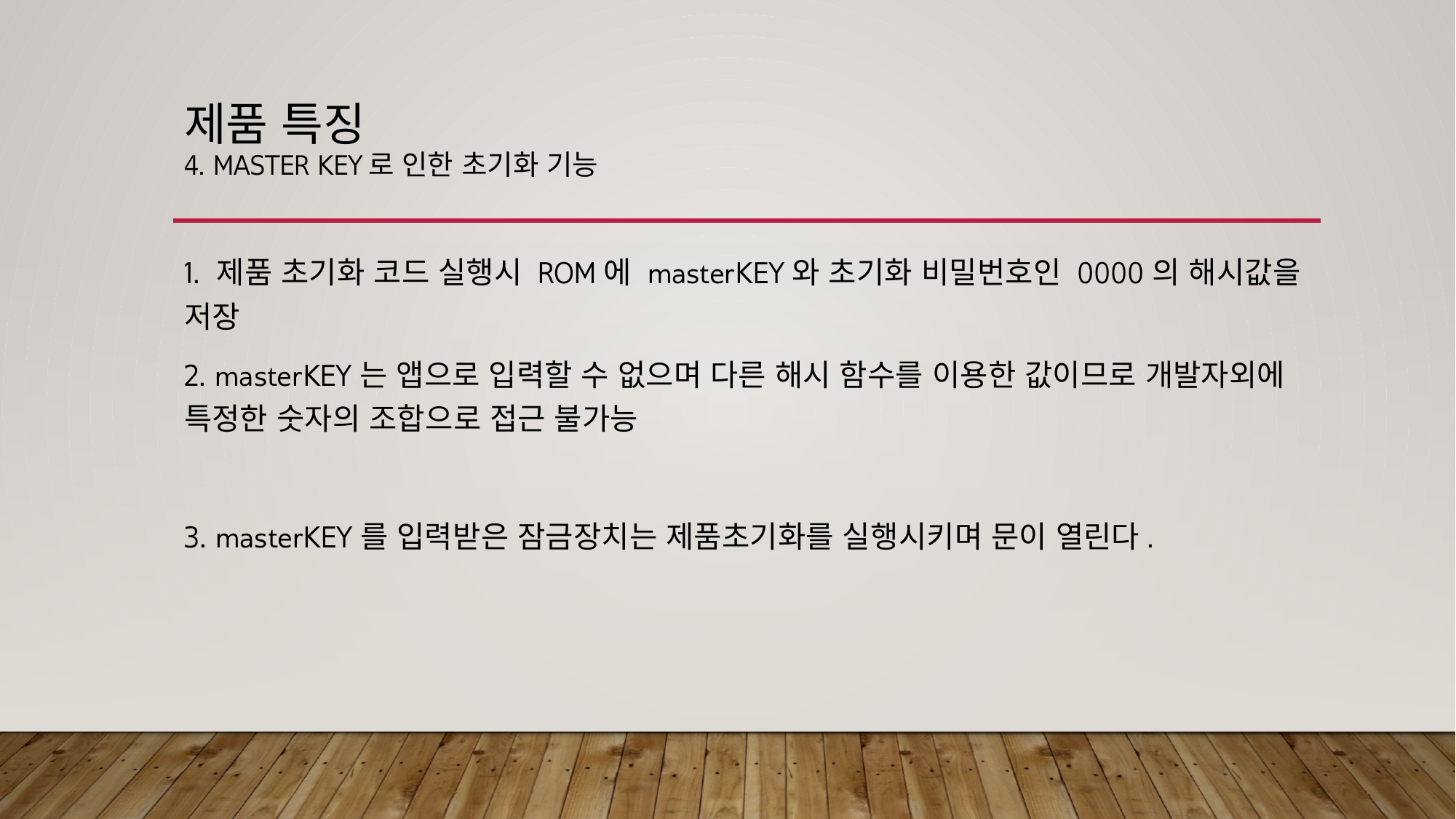

# 제품 특징 4. master KEY로 인한 초기화 기능
1. 제품 초기화 코드 실행시 ROM에 masterKEY와 초기화 비밀번호인 0000의 해시값을 저장
2. masterKEY는 앱으로 입력할 수 없으며 다른 해시 함수를 이용한 값이므로 개발자외에 특정한 숫자의 조합으로 접근 불가능

3. masterKEY를 입력받은 잠금장치는 제품초기화를 실행시키며 문이 열린다.